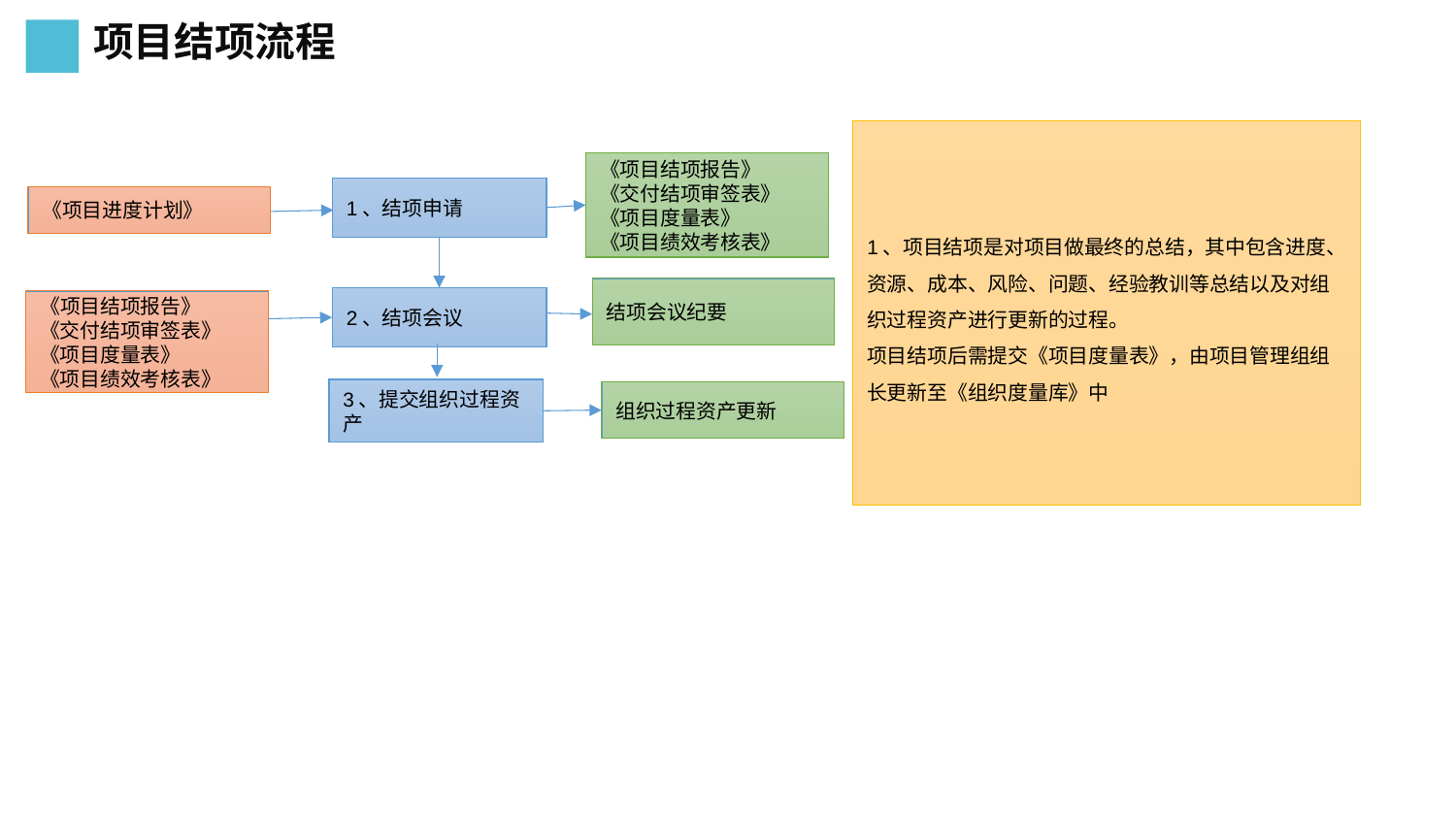

项目结项流程

1、项目结项是对项目做最终的总结，其中包含进度、资源、成本、风险、问题、经验教训等总结以及对组织过程资产进行更新的过程。
项目结项后需提交《项目度量表》，由项目管理组组长更新至《组织度量库》中
《项目结项报告》
《交付结项审签表》
《项目度量表》
《项目绩效考核表》
1、结项申请
《项目进度计划》
结项会议纪要
2、结项会议
《项目结项报告》
《交付结项审签表》
《项目度量表》
《项目绩效考核表》
3、提交组织过程资产
组织过程资产更新